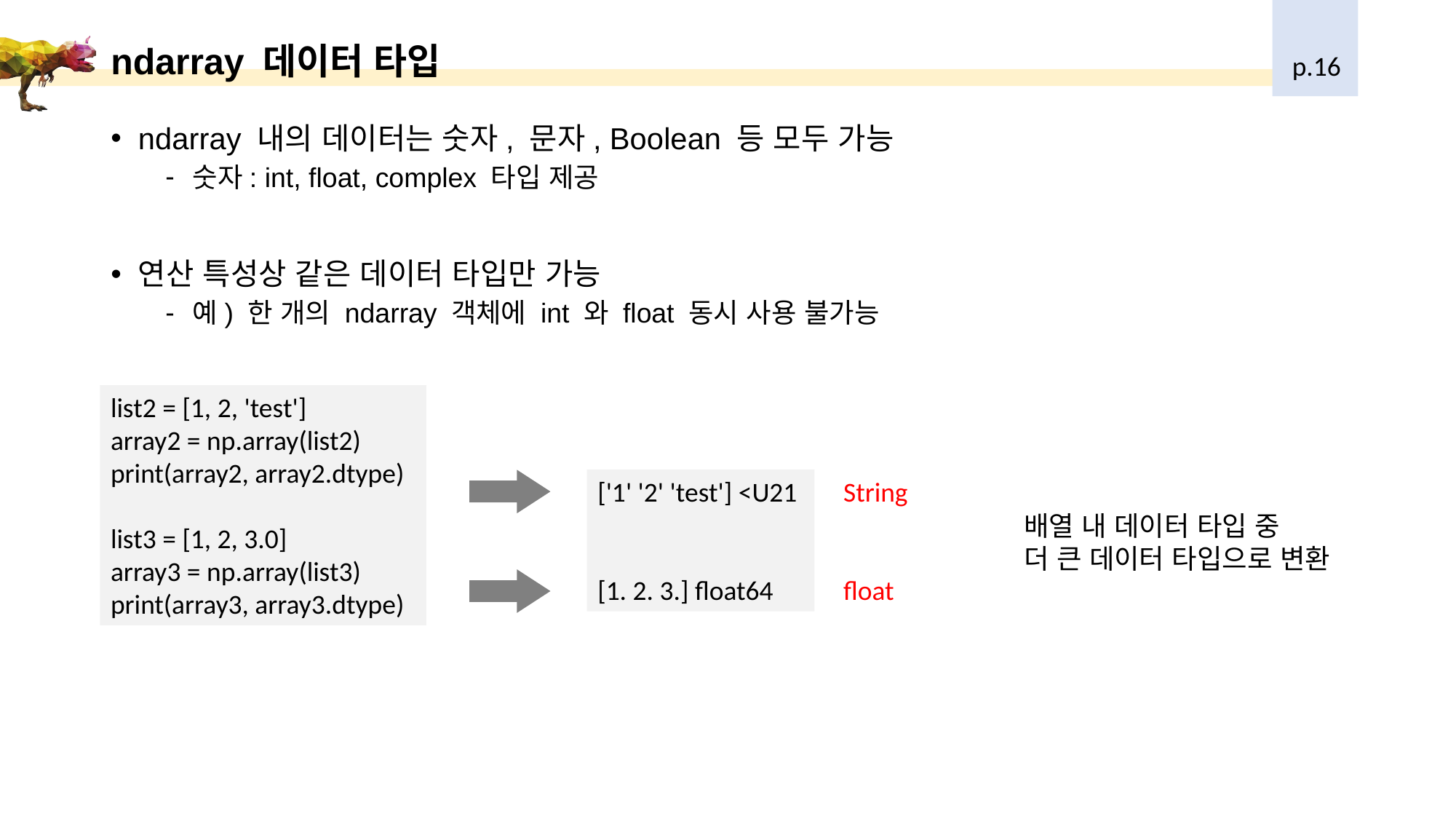

# ndarray 데이터 타입
p.16
ndarray 내의 데이터는 숫자, 문자, Boolean 등 모두 가능
숫자: int, float, complex 타입 제공

연산 특성상 같은 데이터 타입만 가능
예) 한 개의 ndarray 객체에 int 와 float 동시 사용 불가능
list2 = [1, 2, 'test']
array2 = np.array(list2)
print(array2, array2.dtype)

list3 = [1, 2, 3.0]
array3 = np.array(list3)
print(array3, array3.dtype)
['1' '2' 'test'] <U21

[1. 2. 3.] float64
String

float

배열 내 데이터 타입 중
더 큰 데이터 타입으로 변환